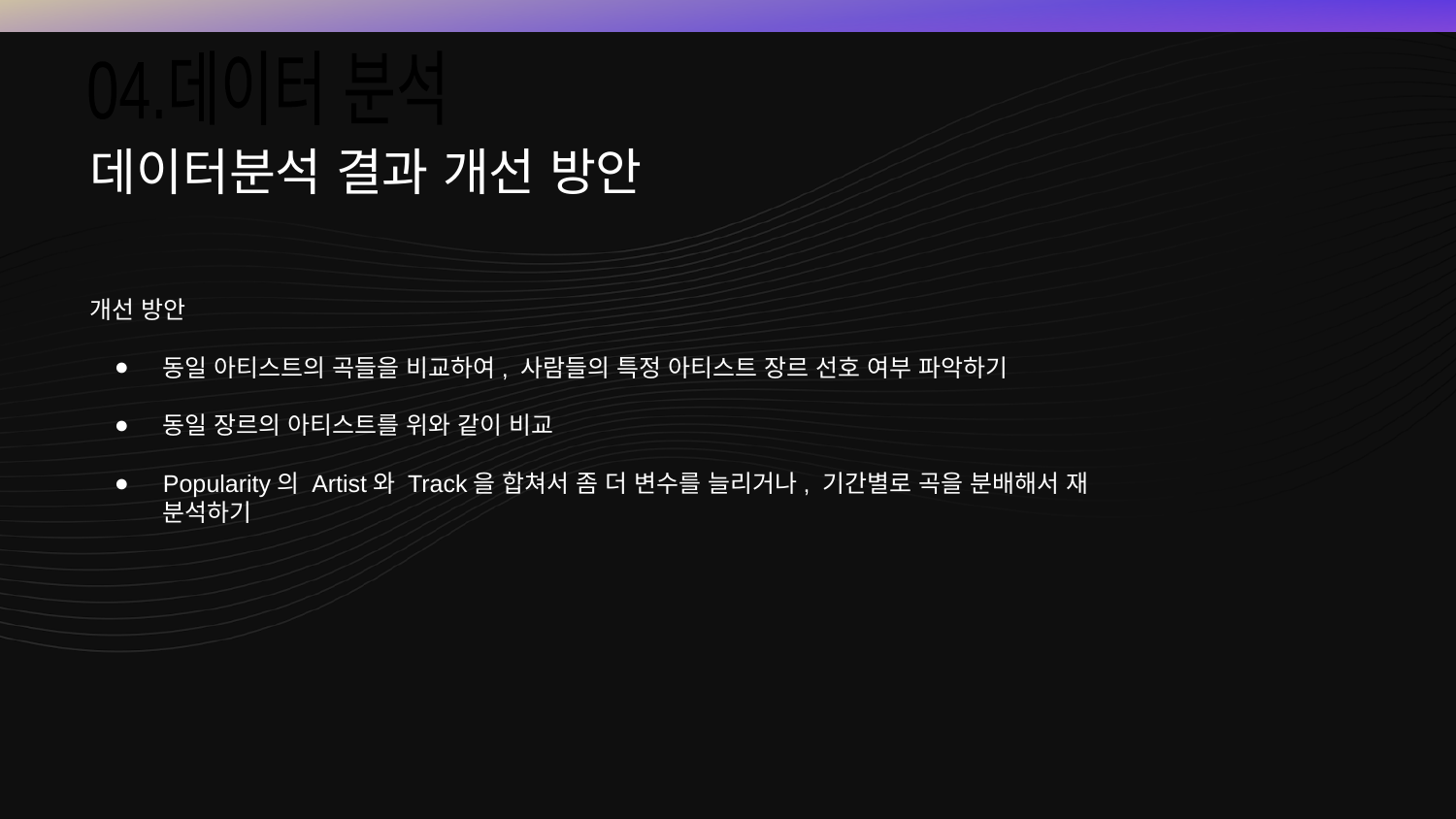

04.데이터 분석
# 데이터분석 결과 개선 방안
개선 방안

동일 아티스트의 곡들을 비교하여, 사람들의 특정 아티스트 장르 선호 여부 파악하기

동일 장르의 아티스트를 위와 같이 비교

Popularity의 Artist와 Track을 합쳐서 좀 더 변수를 늘리거나, 기간별로 곡을 분배해서 재 분석하기